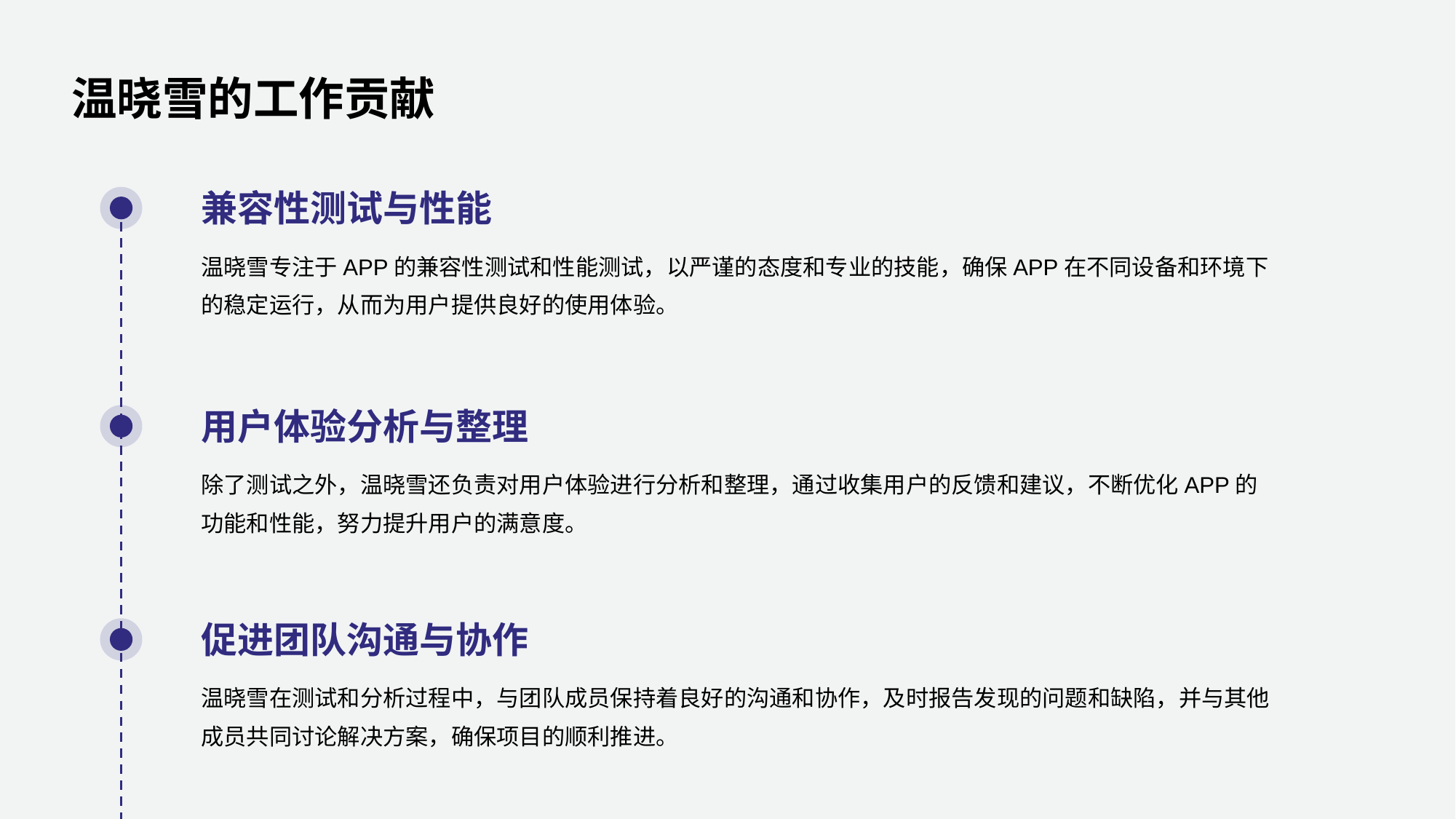

温晓雪的工作贡献
兼容性测试与性能

温晓雪专注于APP的兼容性测试和性能测试，以严谨的态度和专业的技能，确保APP在不同设备和环境下的稳定运行，从而为用户提供良好的使用体验。
用户体验分析与整理

除了测试之外，温晓雪还负责对用户体验进行分析和整理，通过收集用户的反馈和建议，不断优化APP的功能和性能，努力提升用户的满意度。
促进团队沟通与协作

温晓雪在测试和分析过程中，与团队成员保持着良好的沟通和协作，及时报告发现的问题和缺陷，并与其他成员共同讨论解决方案，确保项目的顺利推进。